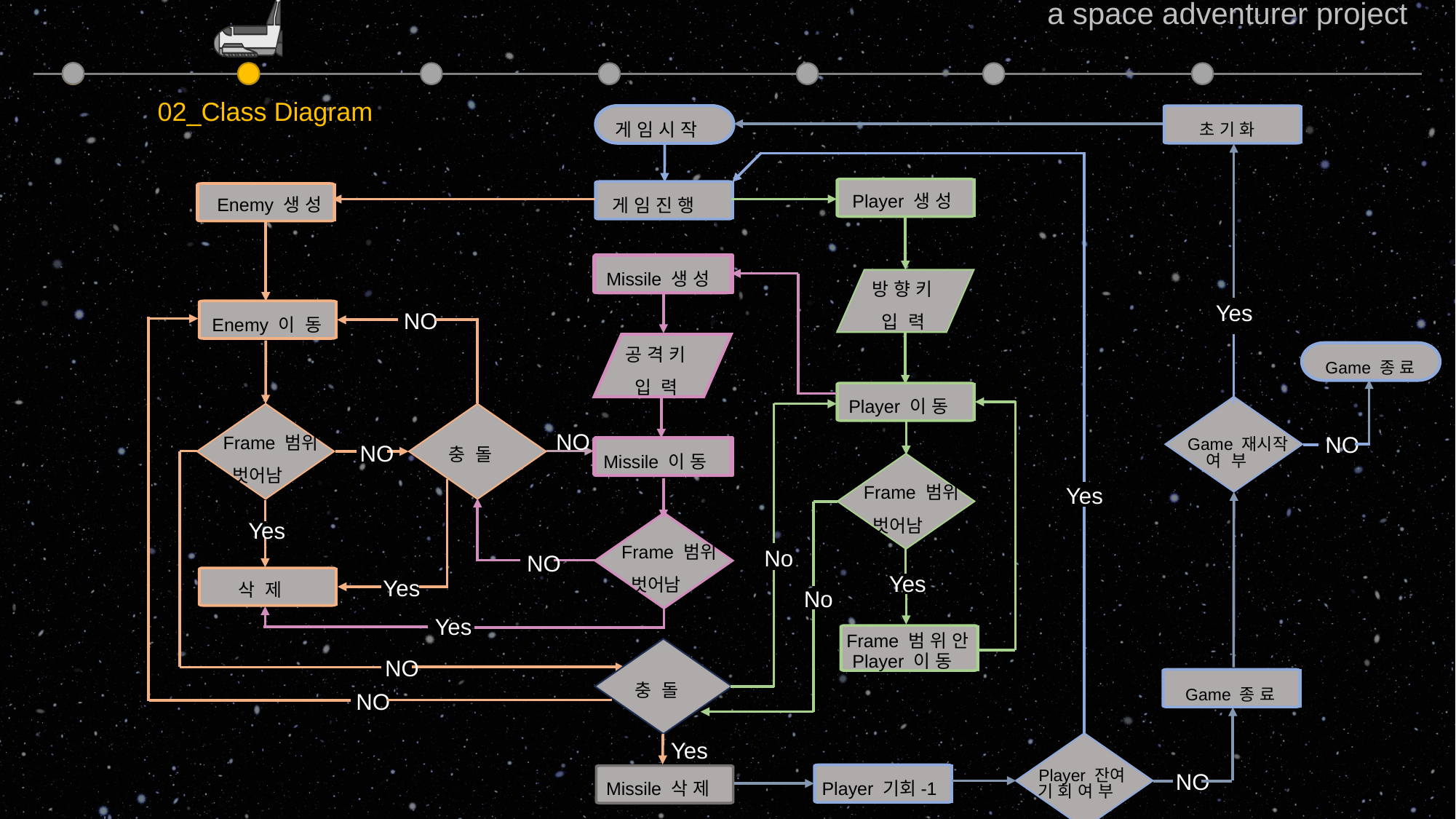

a space adventurer project

02_Class Diagram

초 기 화
게 임 시 작
Player 생 성

Enemy 생 성

게 임 진 행

Missile 생 성
방 향 키
 입  력

Yes
NO

Enemy 이  동
공 격 키
 입  력

Game 종 료

Player 이 동

Frame 범위
 벗어남
Game 재시작
NO
NO
충  돌
NO
여  부

Missile 이 동

Frame 범위
 벗어남
Yes
Yes

Frame 범위
 벗어남
No
NO
Yes
삭  제
Yes

No
Yes
Frame 범 위 안

Player 이 동

NO
충  돌

Game 종 료
NO
Yes

Player 잔여
NO

Player 기회-1
Missile 삭 제
기 회 여 부